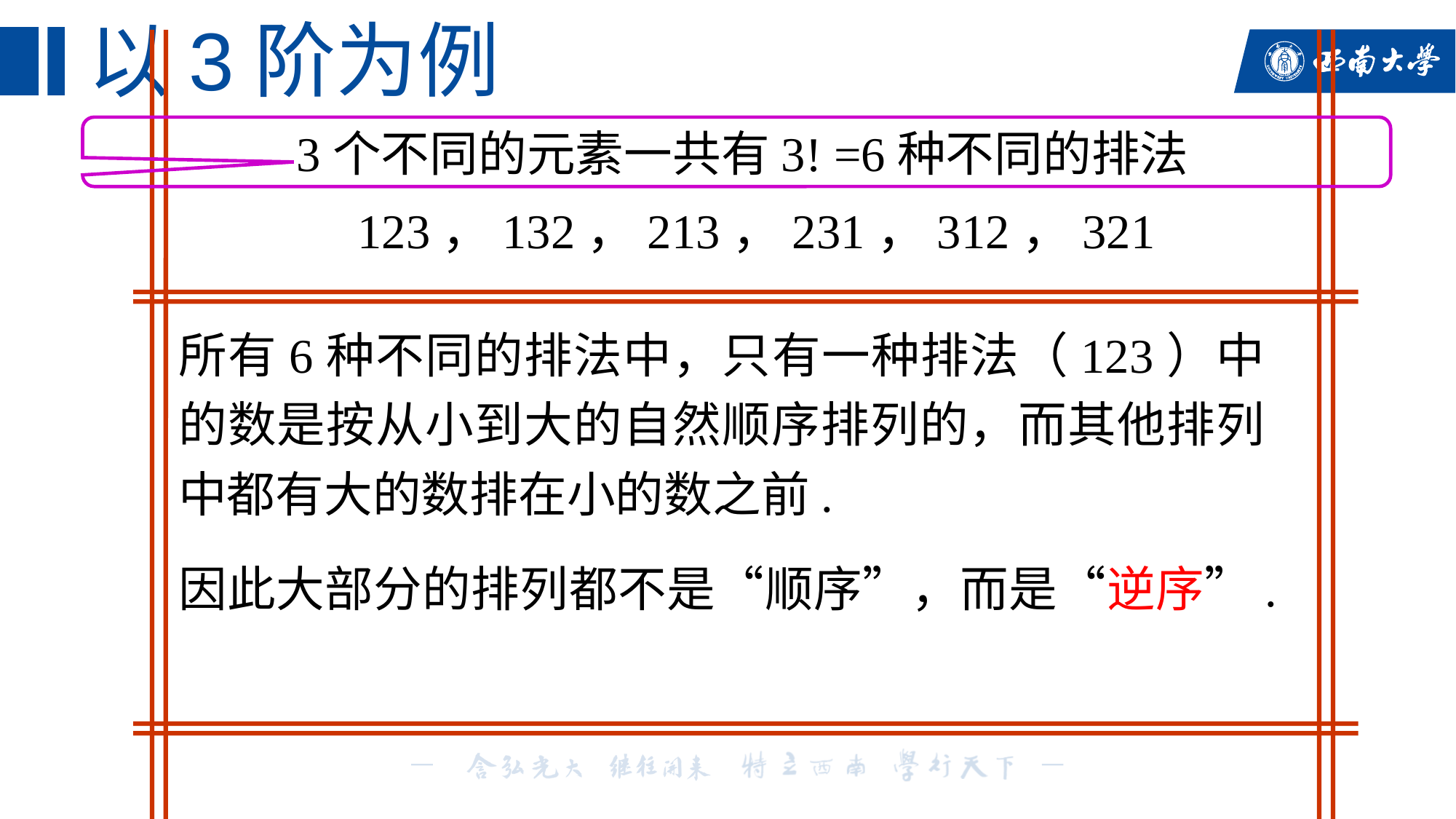

# 以3阶为例
 3个不同的元素一共有3! =6种不同的排法
123，132，213，231，312，321

所有6种不同的排法中，只有一种排法（123）中的数是按从小到大的自然顺序排列的，而其他排列中都有大的数排在小的数之前.
因此大部分的排列都不是“顺序”，而是“逆序”.